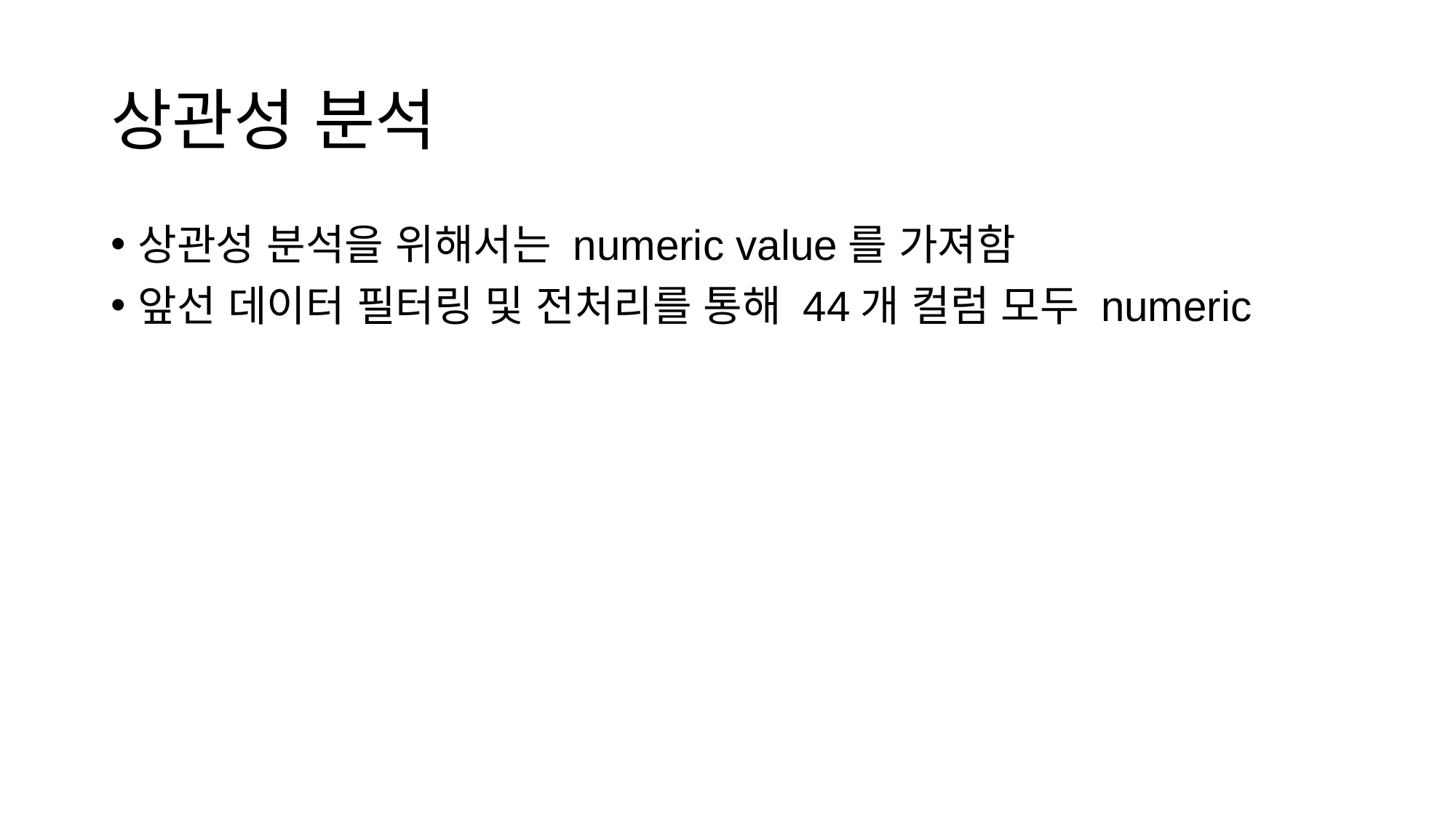

# 상관성 분석
상관성 분석을 위해서는 numeric value를 가져함
앞선 데이터 필터링 및 전처리를 통해 44개 컬럼 모두 numeric